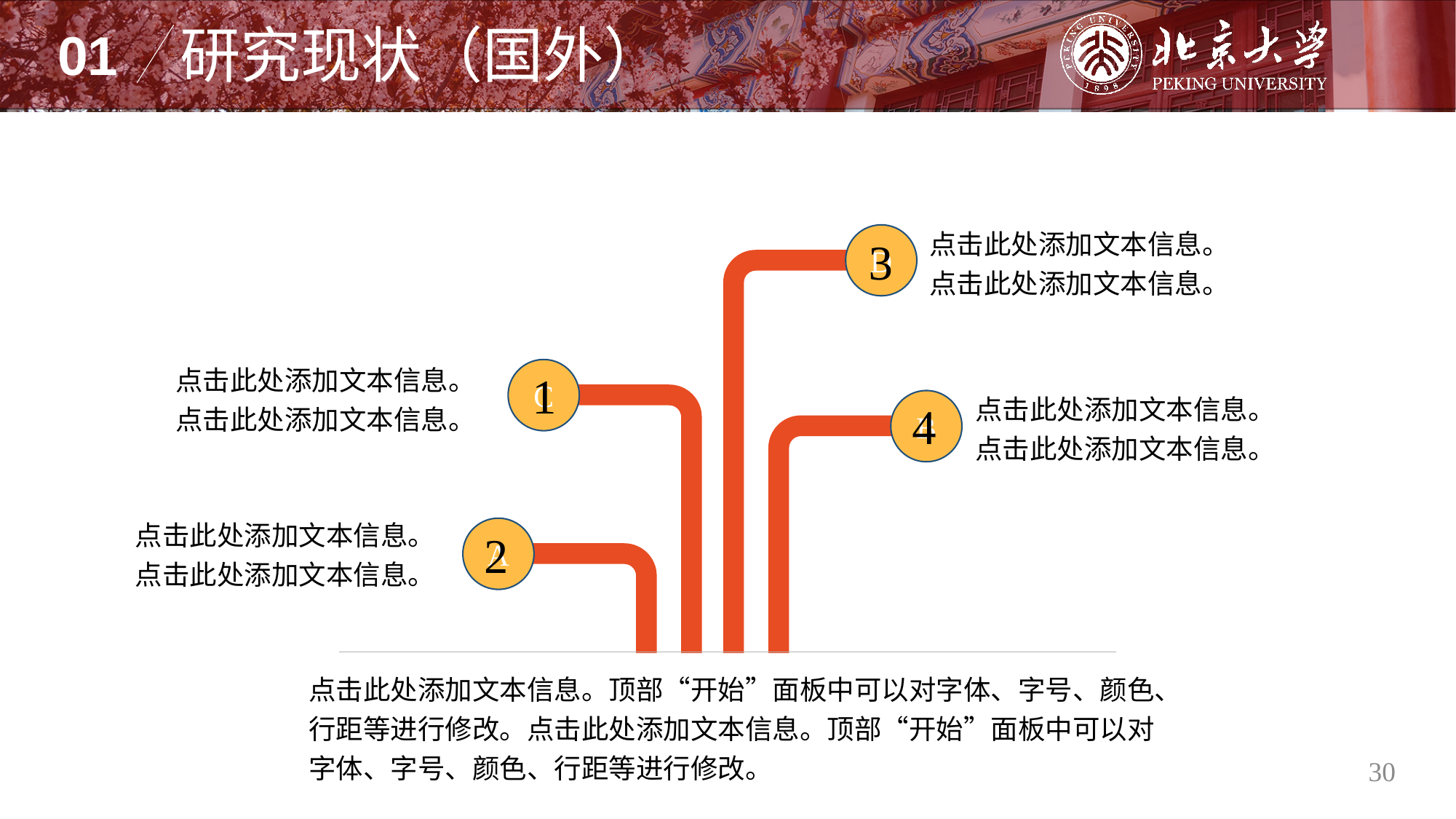

研究现状（国外）
01
点击此处添加文本信息。点击此处添加文本信息。
D

C

B

A

3
点击此处添加文本信息。点击此处添加文本信息。
1
点击此处添加文本信息。点击此处添加文本信息。
4
点击此处添加文本信息。点击此处添加文本信息。
2
点击此处添加文本信息。顶部“开始”面板中可以对字体、字号、颜色、行距等进行修改。点击此处添加文本信息。顶部“开始”面板中可以对字体、字号、颜色、行距等进行修改。
30